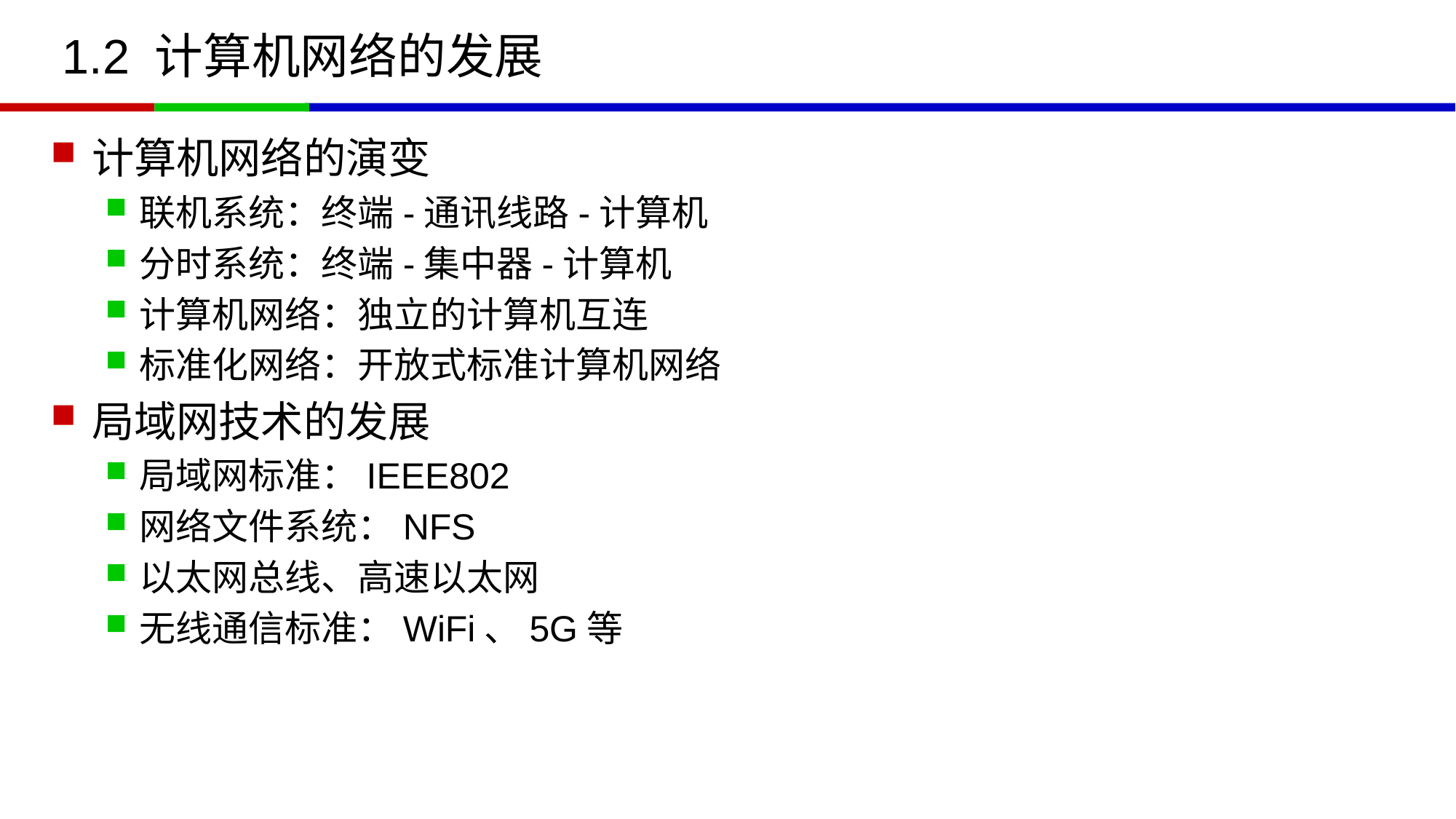

# 1.2 计算机网络的发展
计算机网络的演变
联机系统：终端-通讯线路-计算机
分时系统：终端-集中器-计算机
计算机网络：独立的计算机互连
标准化网络：开放式标准计算机网络
局域网技术的发展
局域网标准：IEEE802
网络文件系统：NFS
以太网总线、高速以太网
无线通信标准：WiFi、5G等
5